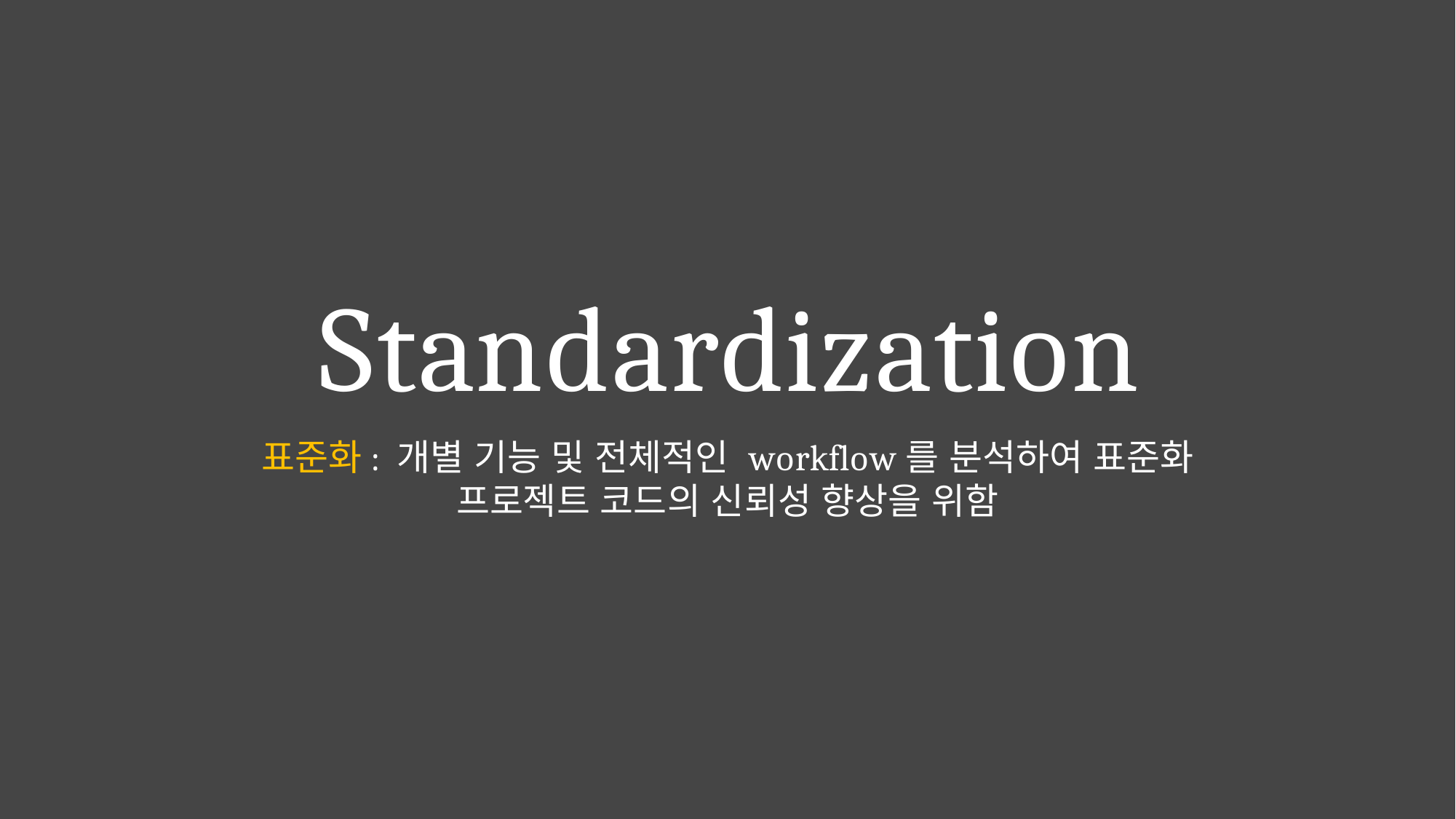

# Standardization
표준화: 개별 기능 및 전체적인 workflow를 분석하여 표준화
프로젝트 코드의 신뢰성 향상을 위함